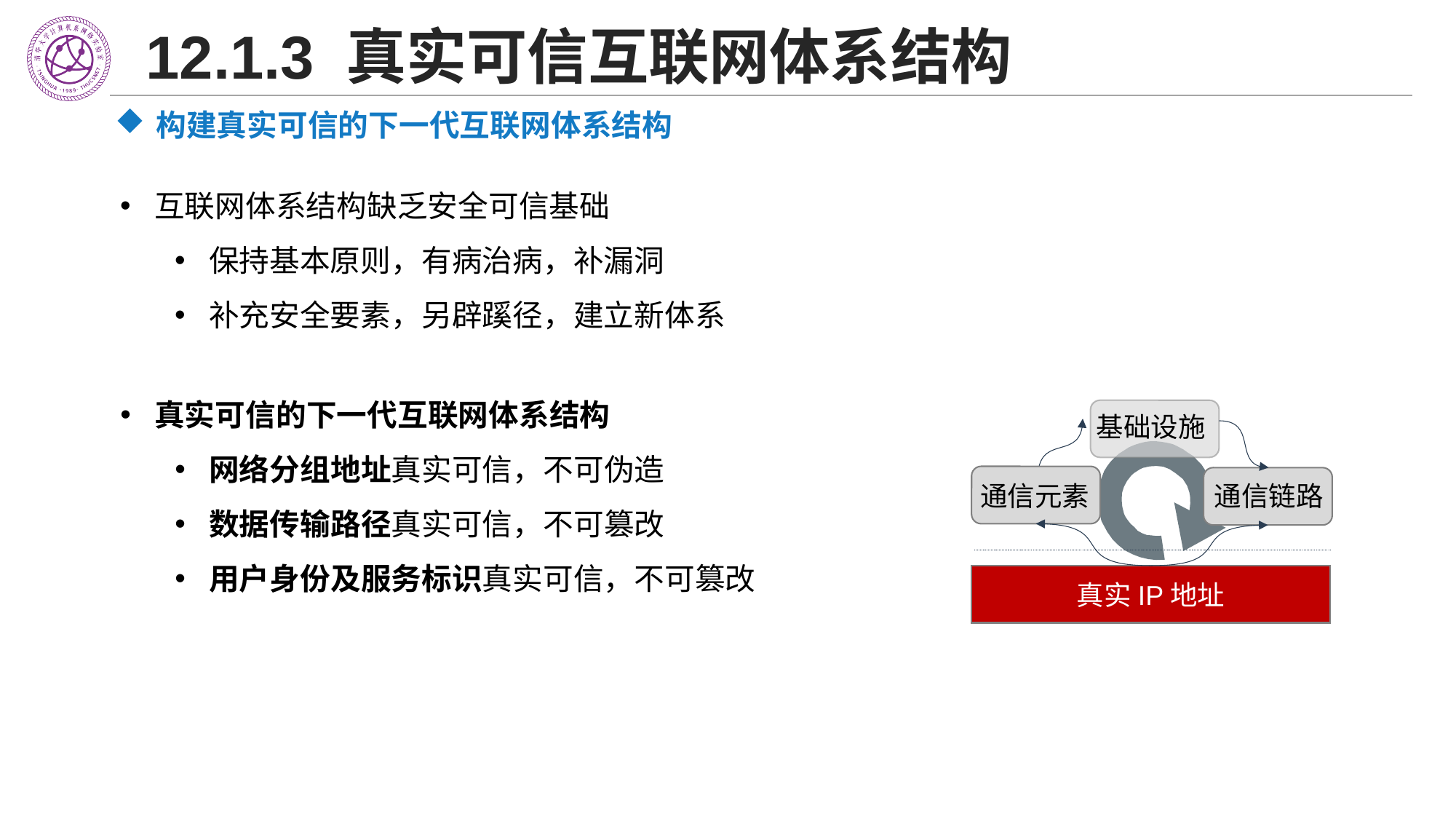

12.1.3 真实可信互联网体系结构
构建真实可信的下一代互联网体系结构
互联网体系结构缺乏安全可信基础
保持基本原则，有病治病，补漏洞
补充安全要素，另辟蹊径，建立新体系
真实可信的下一代互联网体系结构
网络分组地址真实可信，不可伪造
数据传输路径真实可信，不可篡改
用户身份及服务标识真实可信，不可篡改

基础设施

通信元素
通信链路
真实IP地址